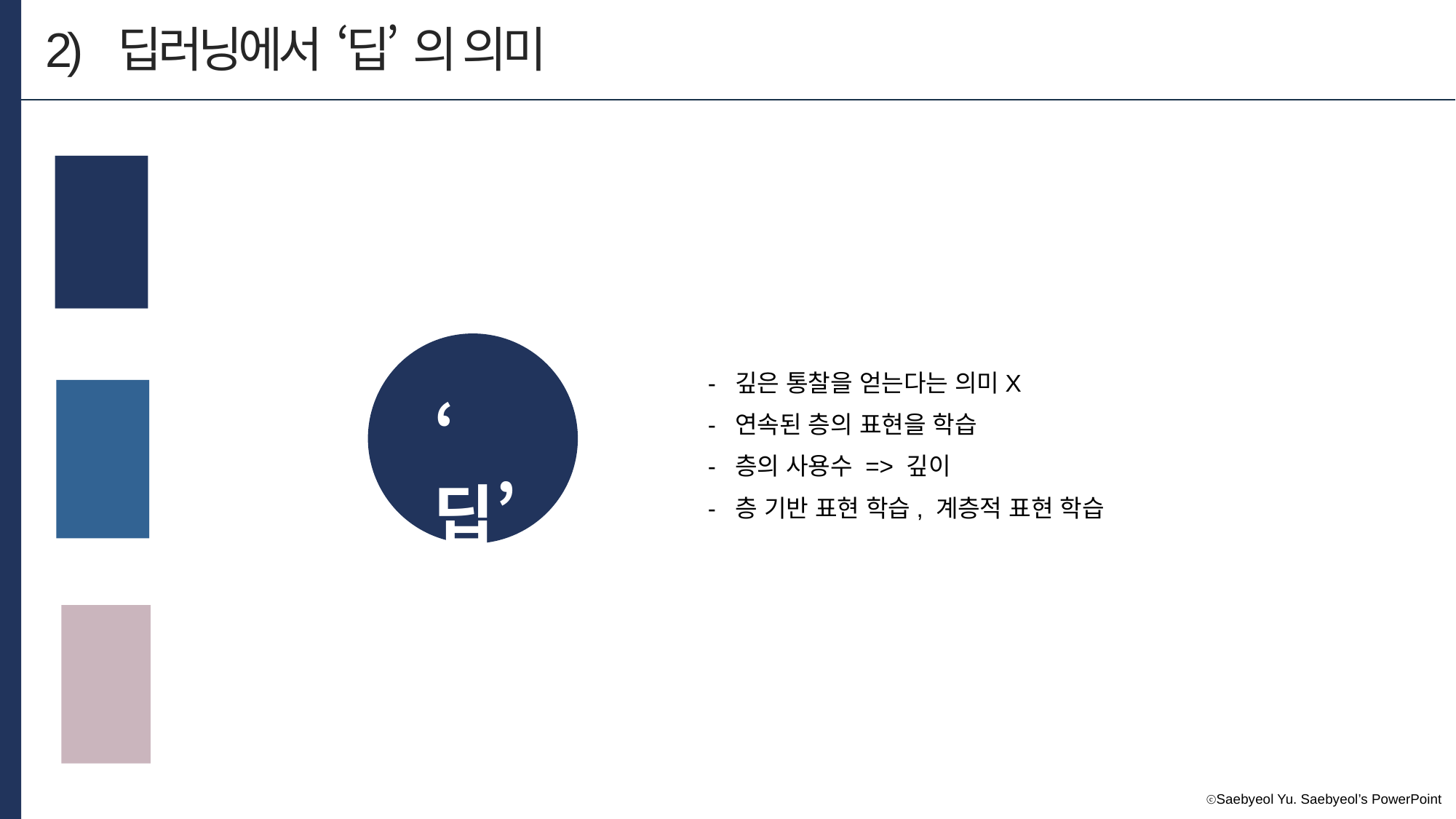

2)  딥러닝에서  ‘딥’  의 의미

-  깊은 통찰을 얻는다는 의미X

-  연속된 층의 표현을 학습

-  층의 사용수 => 깊이

-  층 기반 표현 학습, 계층적 표현 학습

‘딥’